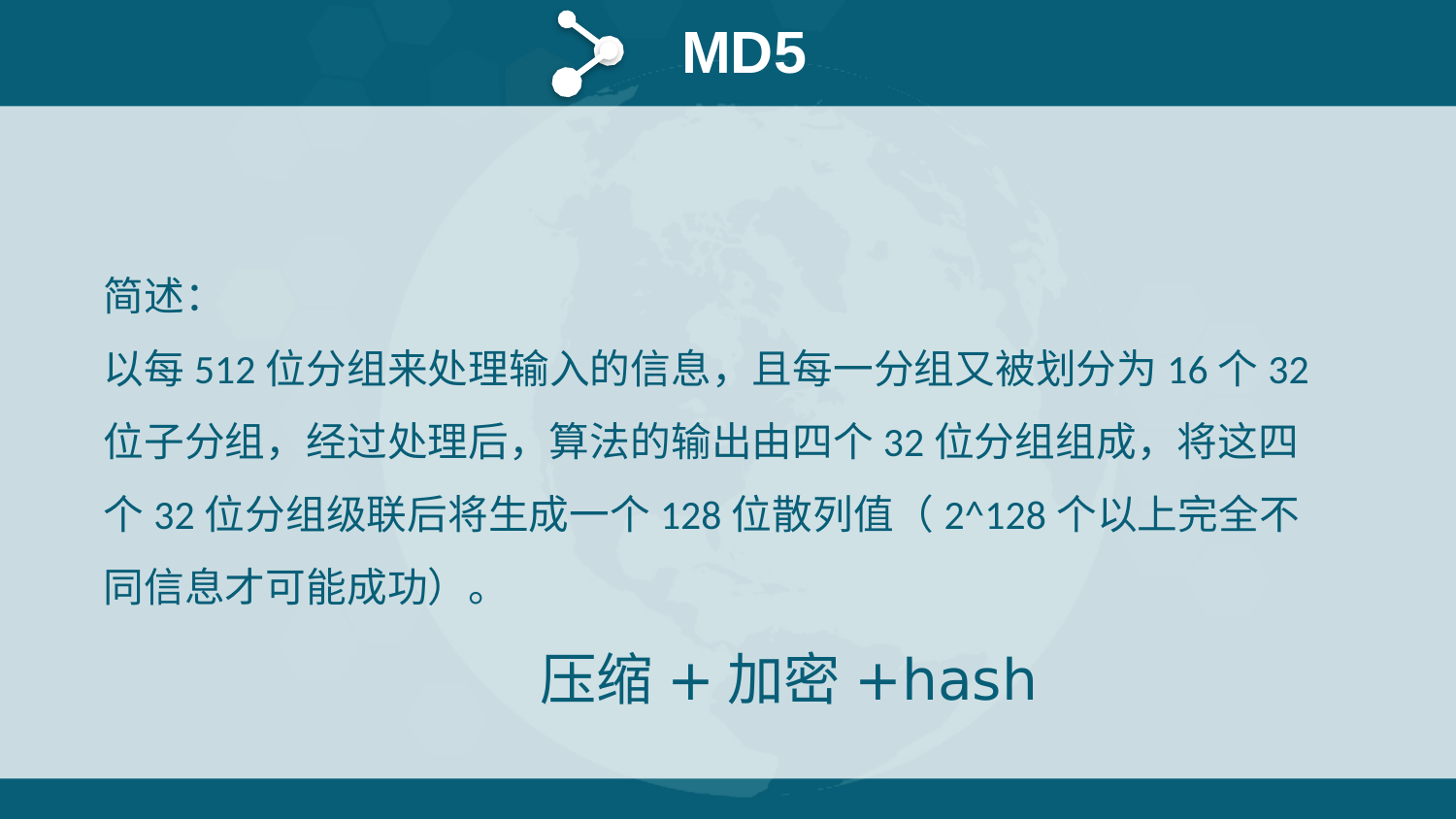

MD5
简述：
以每512位分组来处理输入的信息，且每一分组又被划分为16个32位子分组，经过处理后，算法的输出由四个32位分组组成，将这四个32位分组级联后将生成一个128位散列值（2^128个以上完全不同信息才可能成功）。
			压缩+加密+hash